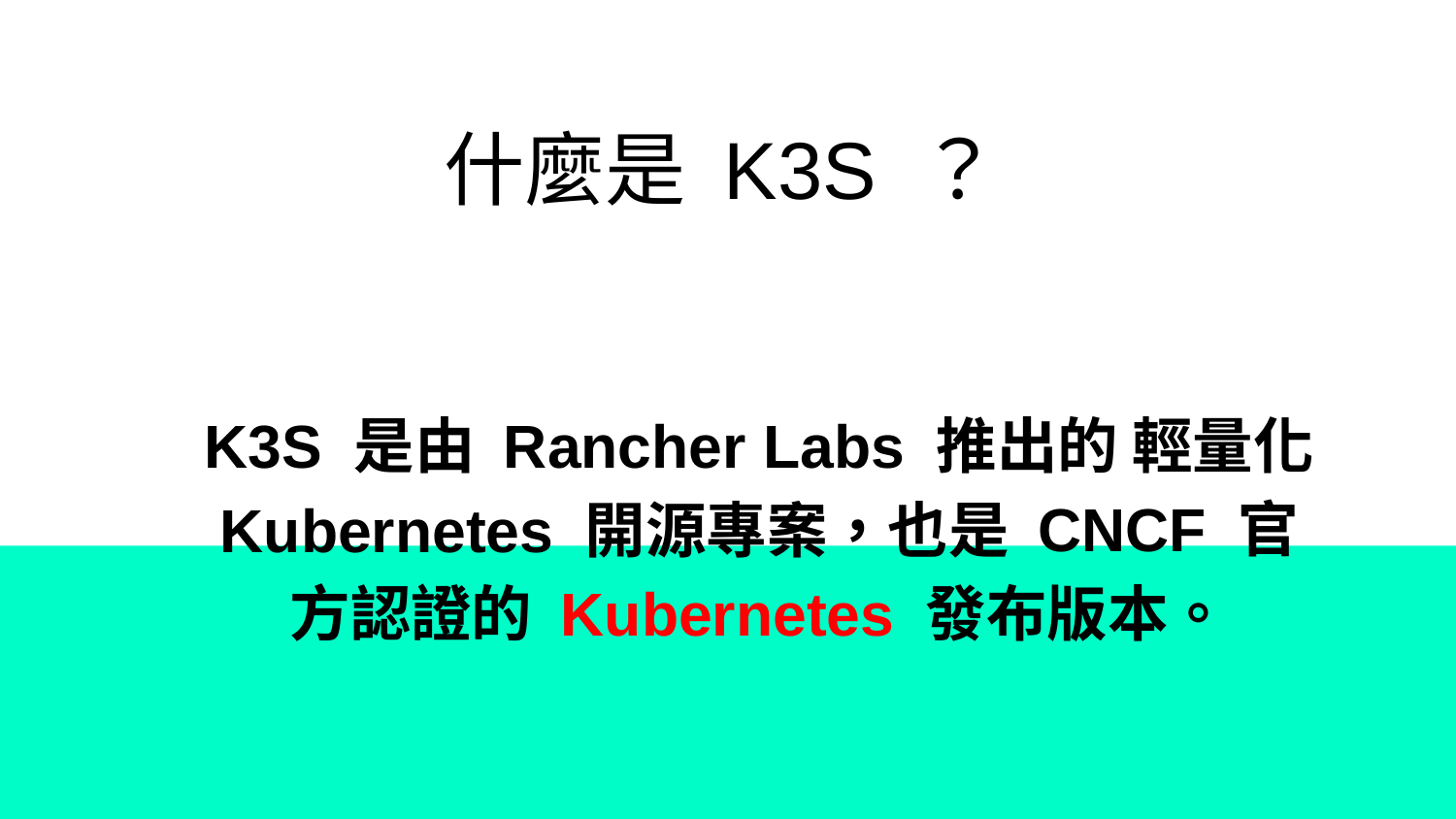

什麼是 K3S ？

K3S 是由 Rancher Labs 推出的 輕量化 Kubernetes 開源專案，也是 CNCF 官方認證的 Kubernetes 發布版本。